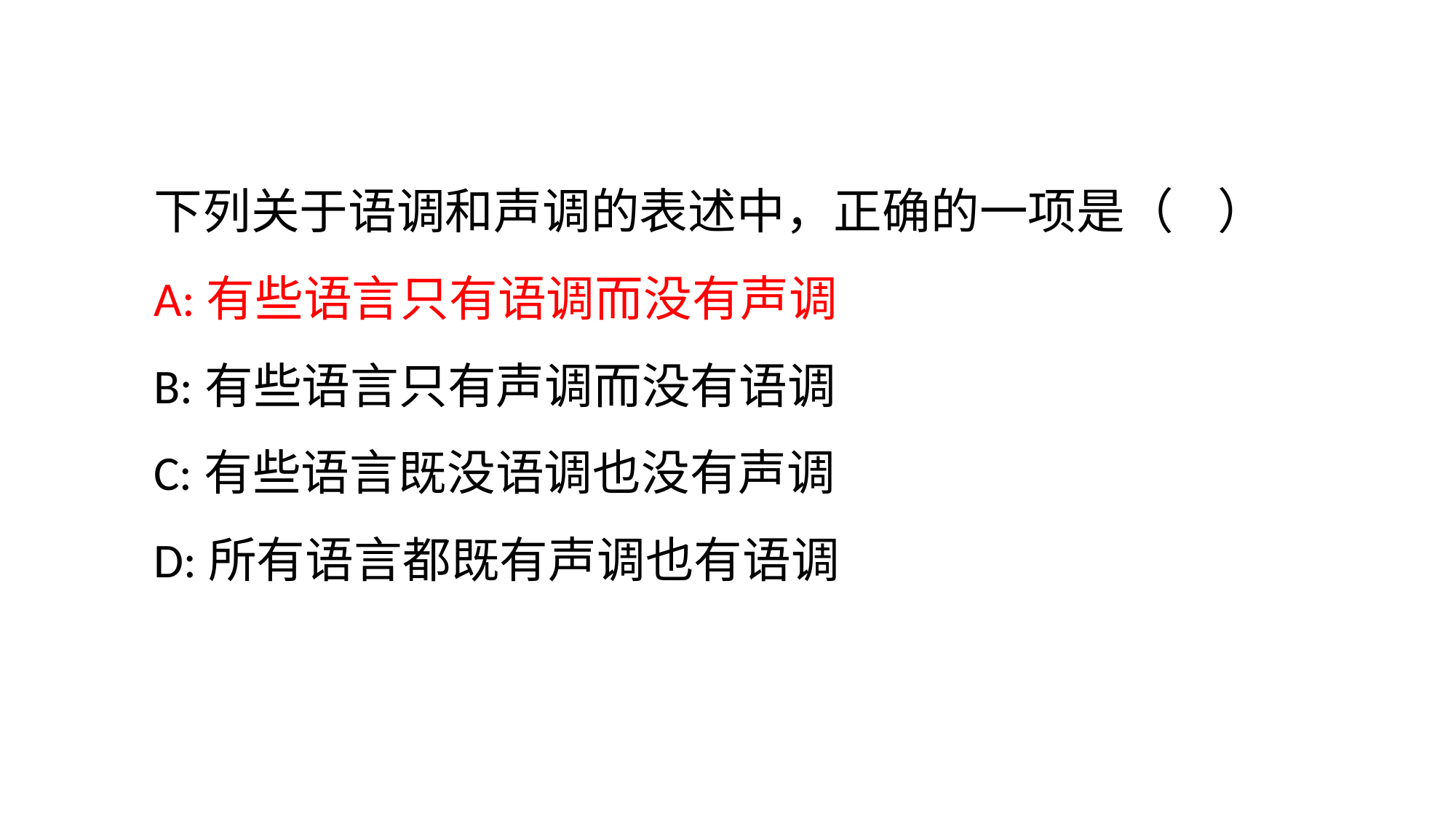

下列关于语调和声调的表述中，正确的一项是（    ）
A:有些语言只有语调而没有声调
B:有些语言只有声调而没有语调
C:有些语言既没语调也没有声调
D:所有语言都既有声调也有语调